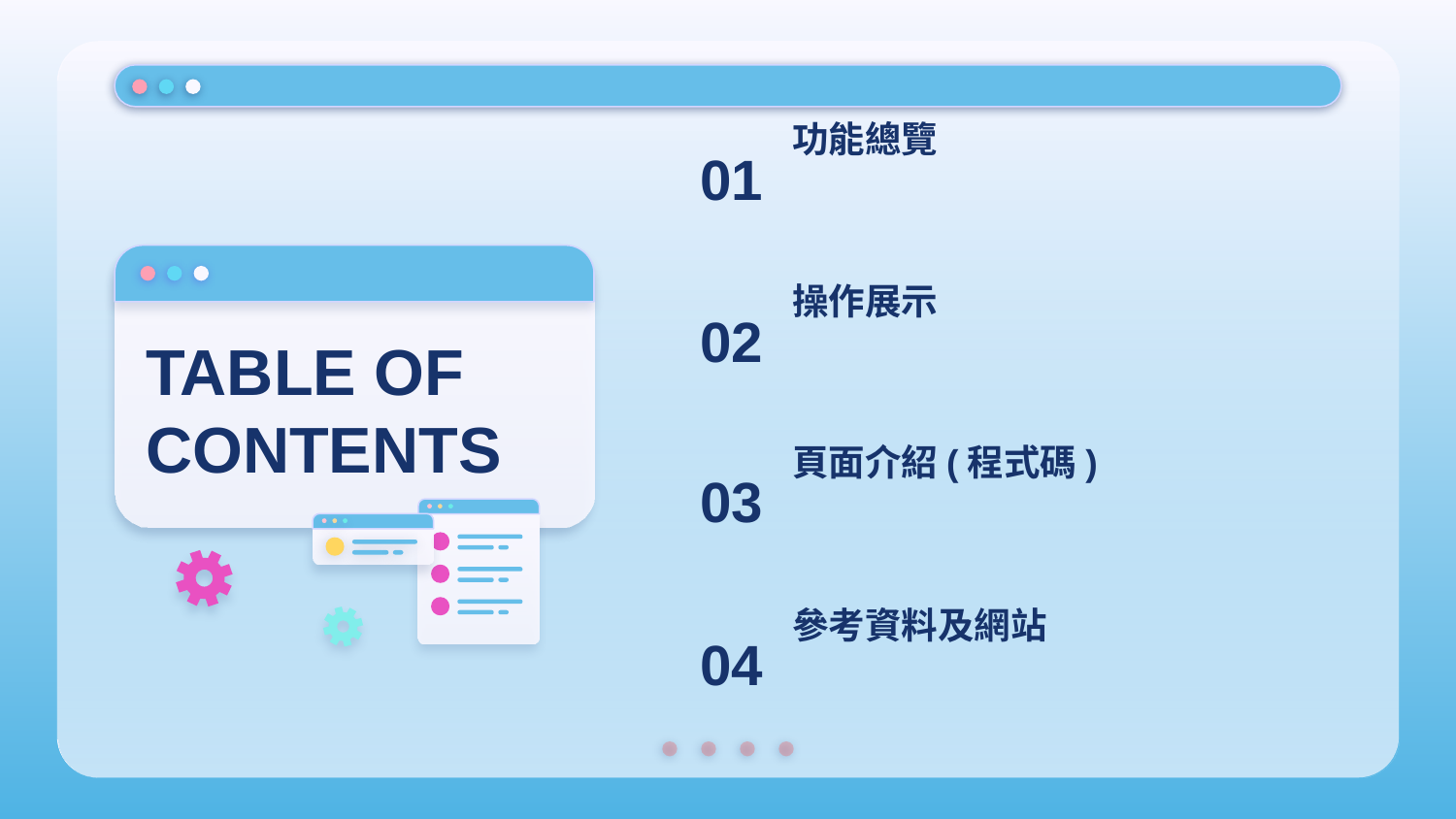

01
# 功能總覽

操作展示
02
TABLE OF CONTENTS

03
頁面介紹(程式碼)

04
參考資料及網站